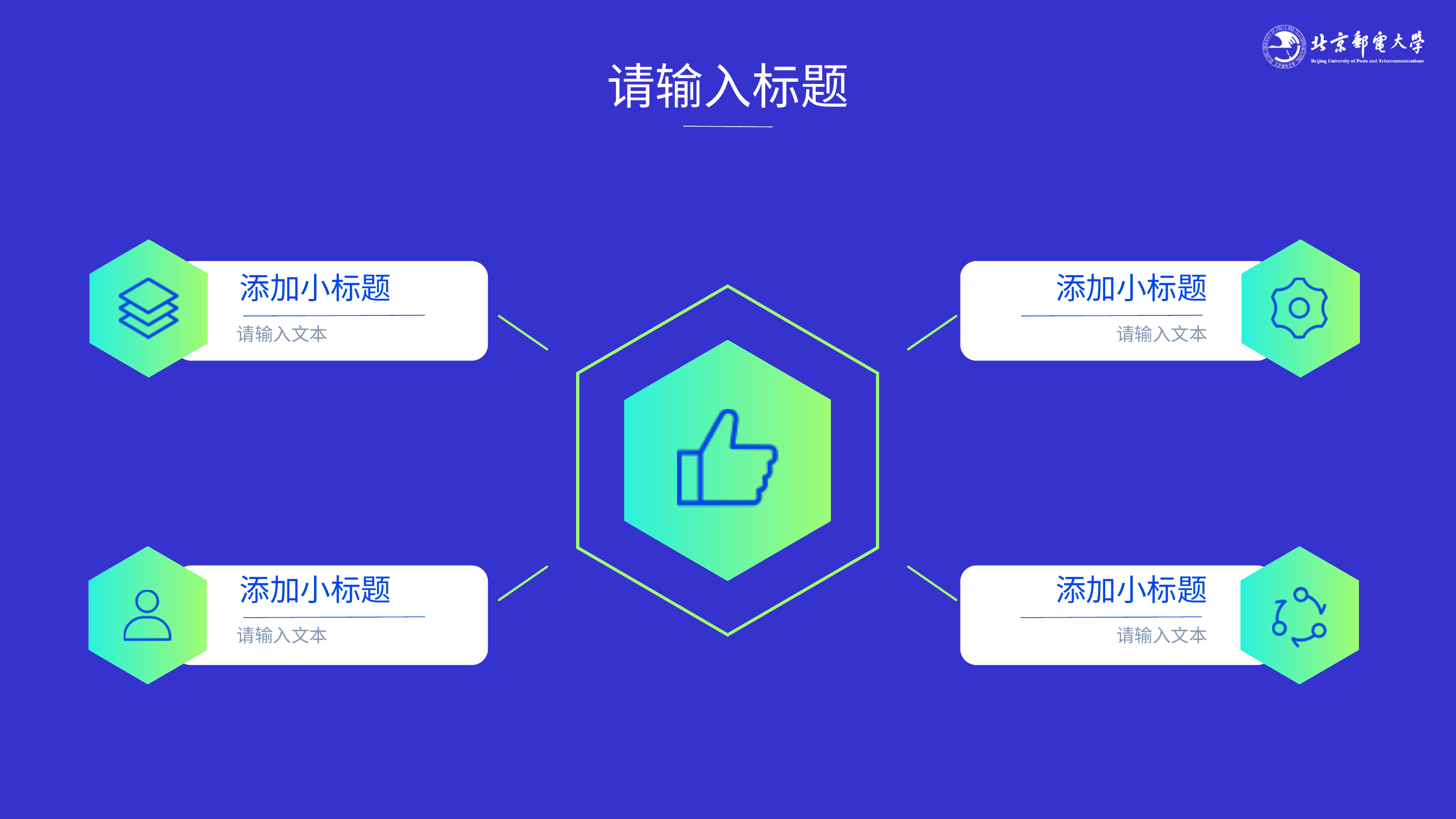

请输入标题

添加小标题
添加小标题

请输入文本
请输入文本

添加小标题
添加小标题

请输入文本
请输入文本